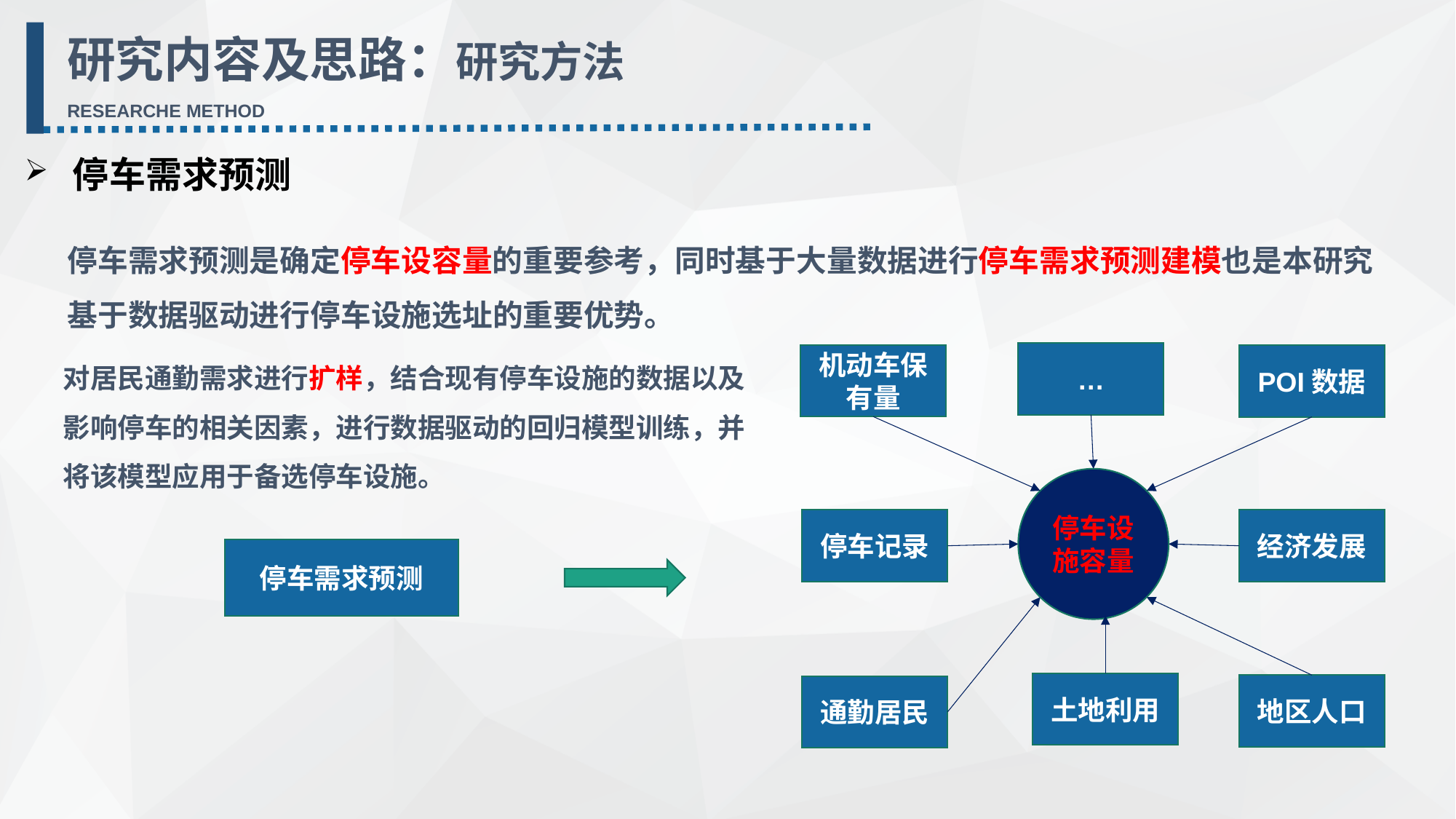

研究内容及思路：研究方法
RESEARCHE METHOD
 停车需求预测
停车需求预测是确定停车设容量的重要参考，同时基于大量数据进行停车需求预测建模也是本研究基于数据驱动进行停车设施选址的重要优势。
对居民通勤需求进行扩样，结合现有停车设施的数据以及影响停车的相关因素，进行数据驱动的回归模型训练，并将该模型应用于备选停车设施。
…
机动车保有量
POI数据
停车设施容量
经济发展
停车记录
停车需求预测

土地利用
地区人口
通勤居民